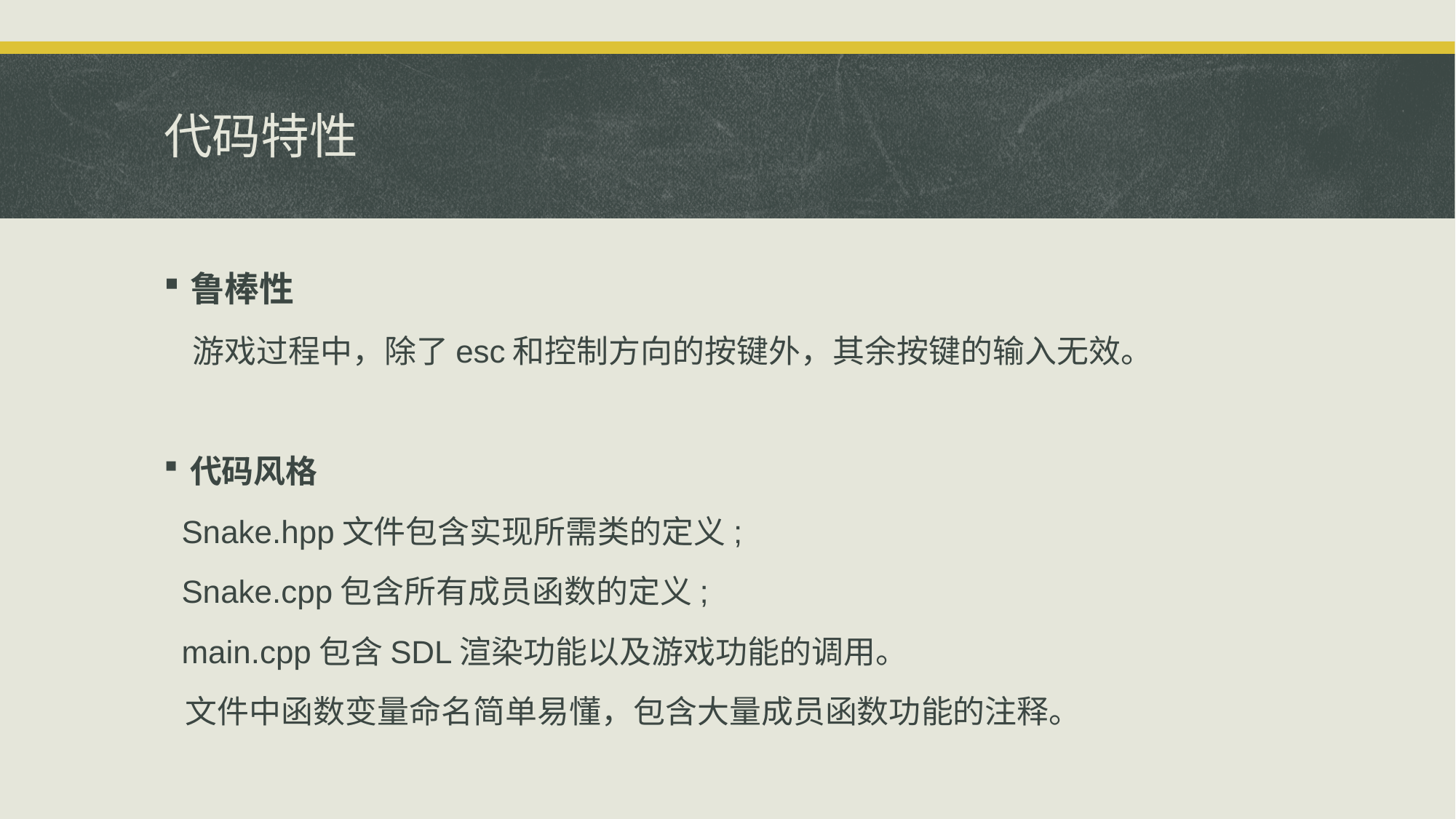

# 代码特性
鲁棒性
   游戏过程中，除了esc和控制方向的按键外，其余按键的输入无效。

代码风格
  Snake.hpp文件包含实现所需类的定义;
  Snake.cpp包含所有成员函数的定义;
  main.cpp包含SDL渲染功能以及游戏功能的调用。
  文件中函数变量命名简单易懂，包含大量成员函数功能的注释。